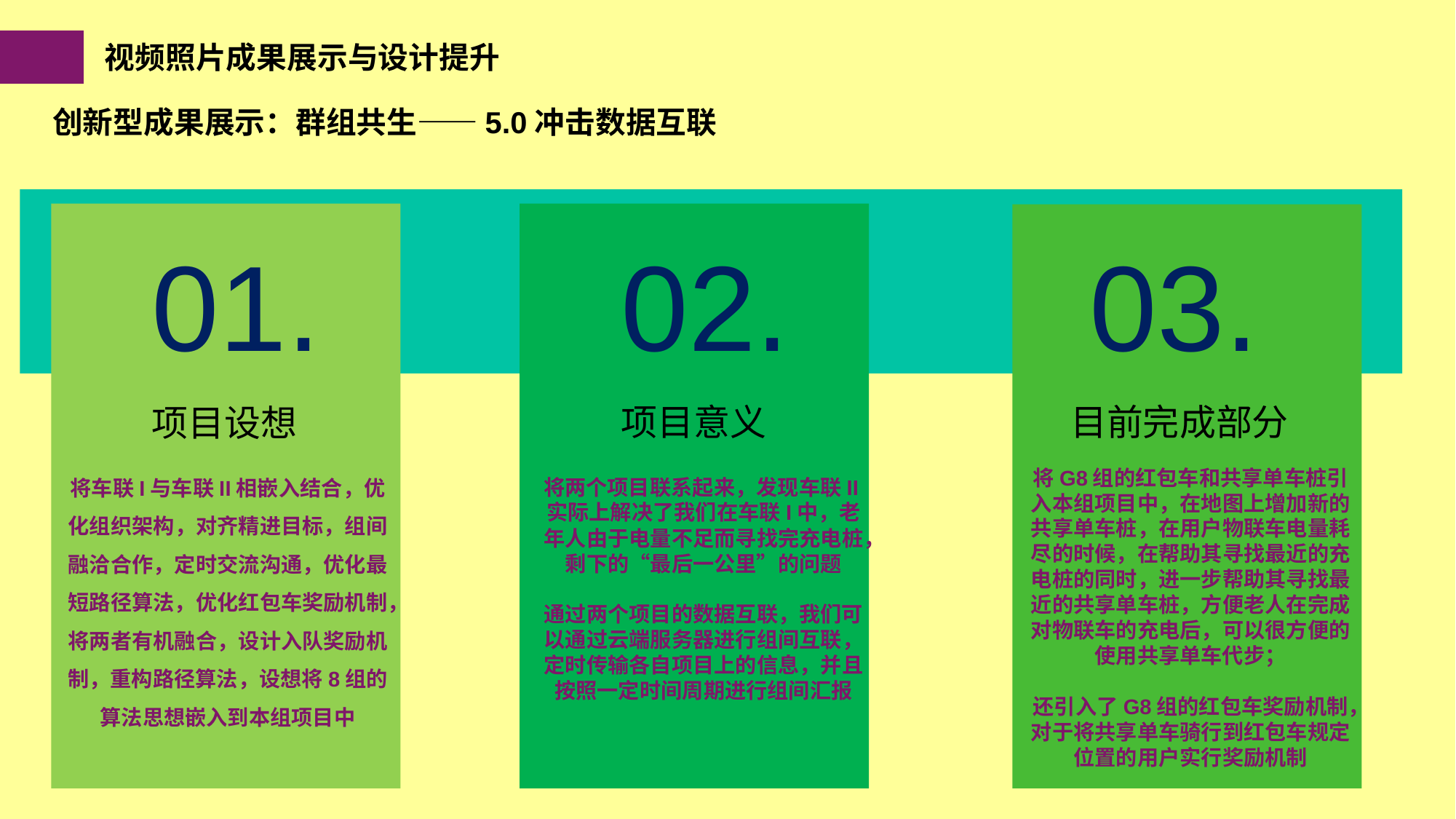

视频照片成果展示与设计提升
创新型成果展示：群组共生——5.0冲击数据互联

01.
02.
03.
目前完成部分
项目意义
项目设想
将车联I与车联II相嵌入结合，优化组织架构，对齐精进目标，组间融洽合作，定时交流沟通，优化最短路径算法，优化红包车奖励机制，将两者有机融合，设计入队奖励机制，重构路径算法，设想将8组的算法思想嵌入到本组项目中
将G8组的红包车和共享单车桩引入本组项目中，在地图上增加新的共享单车桩，在用户物联车电量耗尽的时候，在帮助其寻找最近的充电桩的同时，进一步帮助其寻找最近的共享单车桩，方便老人在完成对物联车的充电后，可以很方便的使用共享单车代步；

还引入了G8组的红包车奖励机制，对于将共享单车骑行到红包车规定位置的用户实行奖励机制
将两个项目联系起来，发现车联II实际上解决了我们在车联I中，老年人由于电量不足而寻找完充电桩，剩下的“最后一公里”的问题

通过两个项目的数据互联，我们可以通过云端服务器进行组间互联，定时传输各自项目上的信息，并且按照一定时间周期进行组间汇报